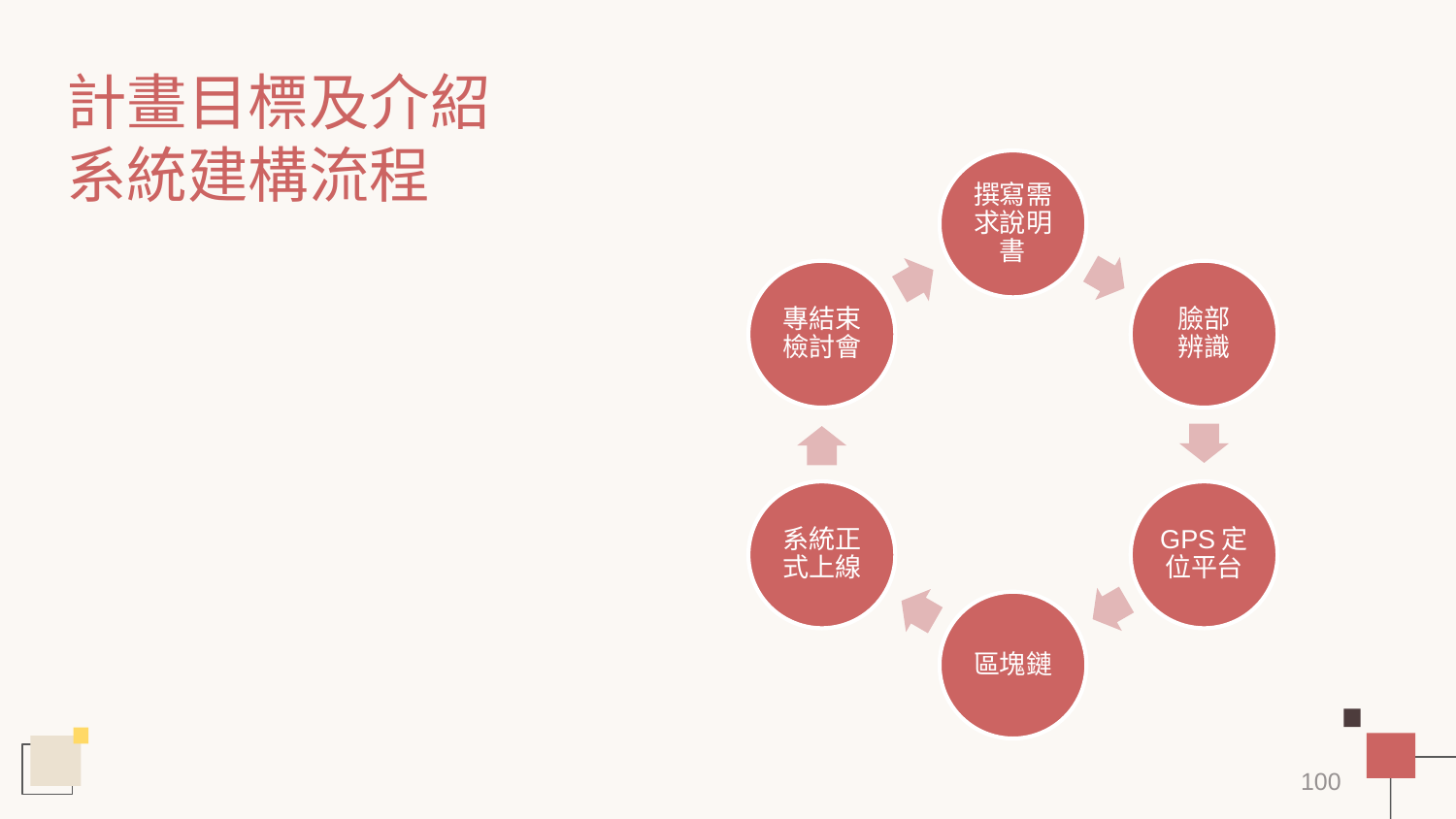

計畫目標及介紹
系統建構流程
撰寫需求說明書

臉部
辨識

GPS定位平台

區塊鏈

系統正式上線

專結束檢討會

100